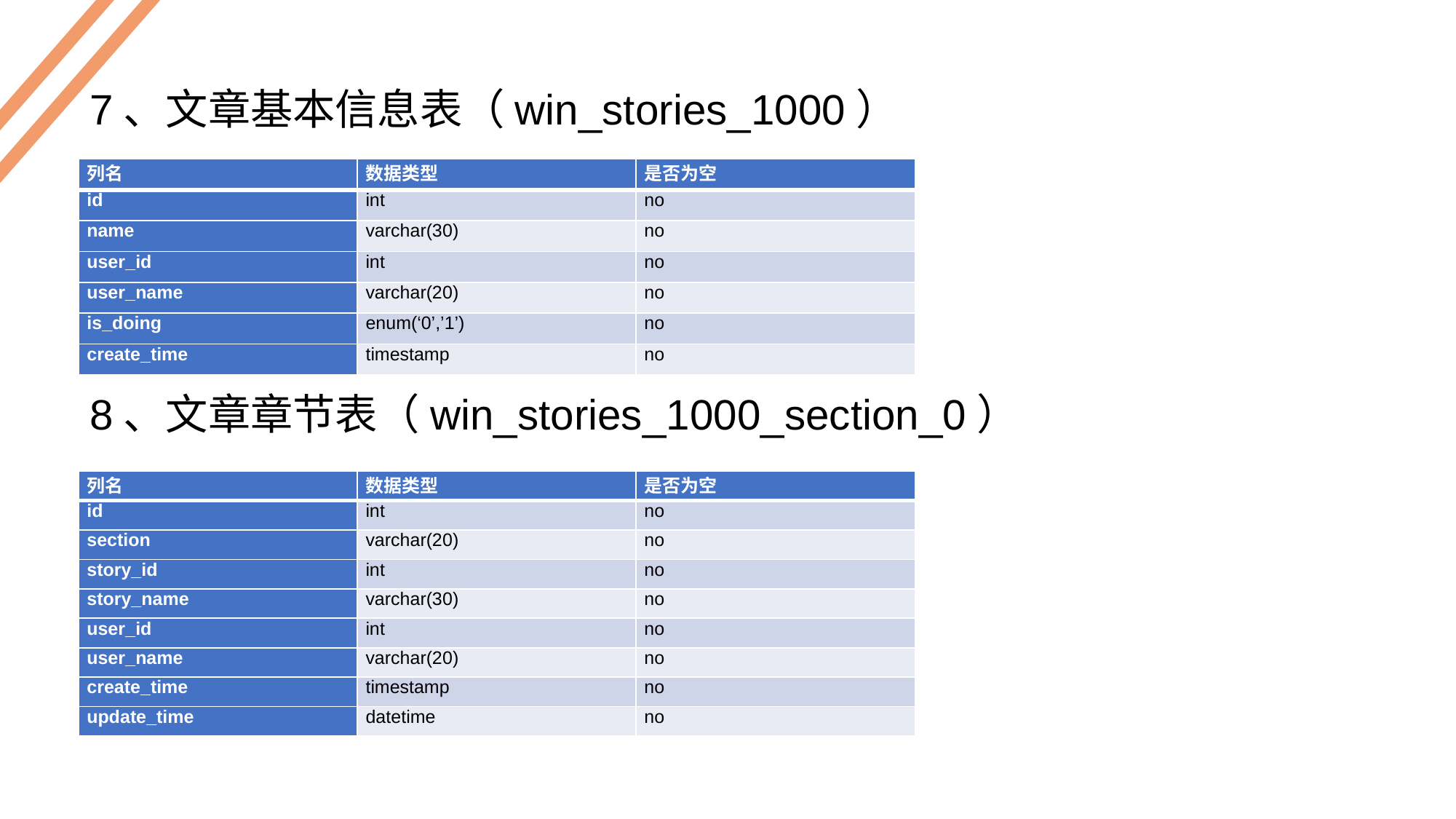

7、文章基本信息表（win_stories_1000）

8、文章章节表（win_stories_1000_section_0）

| 列名 | 数据类型 | 是否为空 |
| --- | --- | --- |
| id | int | no |
| name | varchar(30) | no |
| user\_id | int | no |
| user\_name | varchar(20) | no |
| is\_doing | enum(‘0’,’1’) | no |
| create\_time | timestamp | no |
| 列名 | 数据类型 | 是否为空 |
| --- | --- | --- |
| id | int | no |
| section | varchar(20) | no |
| story\_id | int | no |
| story\_name | varchar(30) | no |
| user\_id | int | no |
| user\_name | varchar(20) | no |
| create\_time | timestamp | no |
| update\_time | datetime | no |